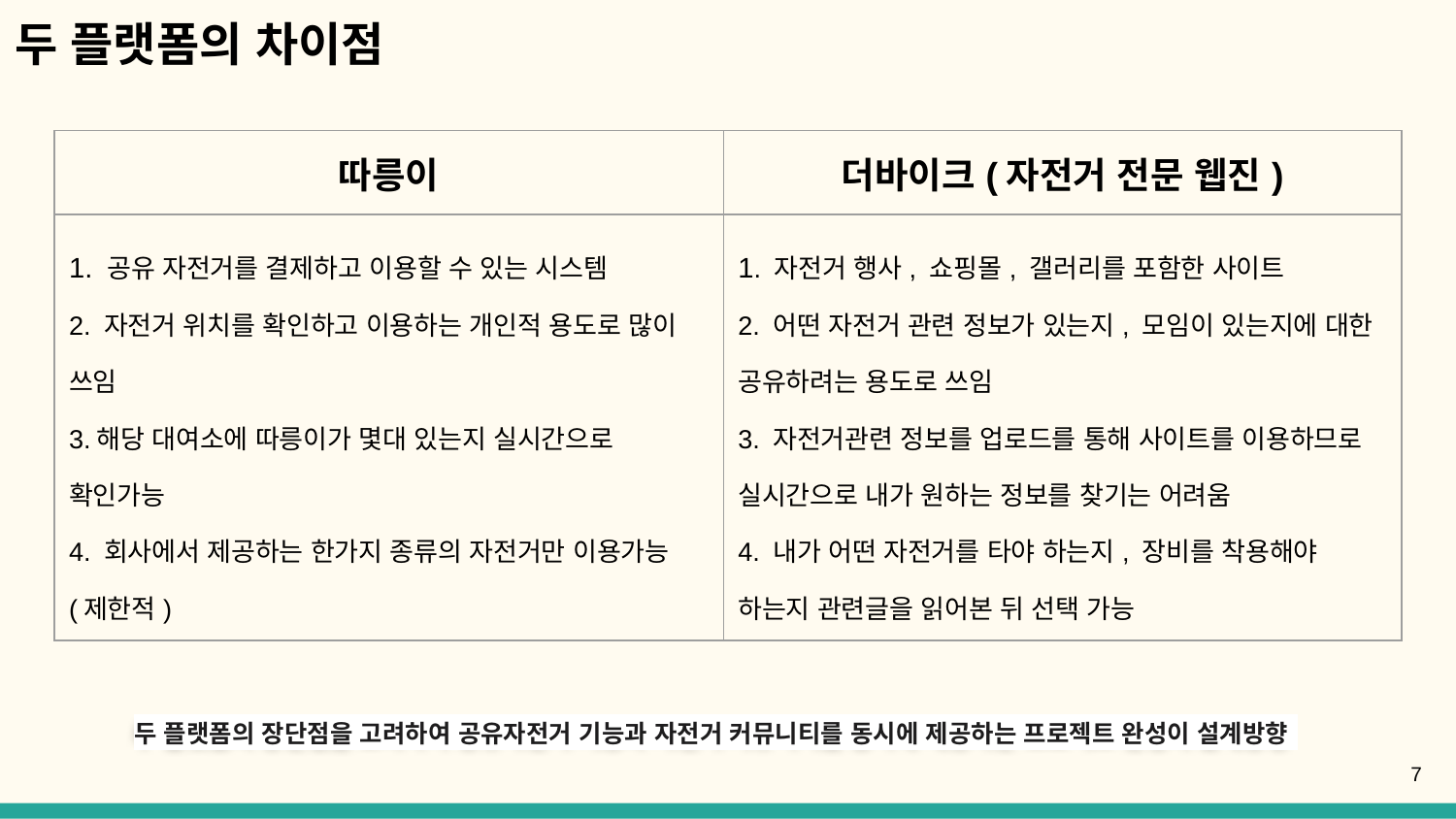

# 두 플랫폼의 차이점
| 따릉이 | 더바이크(자전거 전문 웹진) |
| --- | --- |
| 1. 공유 자전거를 결제하고 이용할 수 있는 시스템 2. 자전거 위치를 확인하고 이용하는 개인적 용도로 많이 쓰임 3.해당 대여소에 따릉이가 몇대 있는지 실시간으로 확인가능 4. 회사에서 제공하는 한가지 종류의 자전거만 이용가능(제한적) | 1. 자전거 행사, 쇼핑몰, 갤러리를 포함한 사이트 2. 어떤 자전거 관련 정보가 있는지, 모임이 있는지에 대한 공유하려는 용도로 쓰임 3. 자전거관련 정보를 업로드를 통해 사이트를 이용하므로 실시간으로 내가 원하는 정보를 찾기는 어려움 4. 내가 어떤 자전거를 타야 하는지, 장비를 착용해야 하는지 관련글을 읽어본 뒤 선택 가능 |
두 플랫폼의 장단점을 고려하여 공유자전거 기능과 자전거 커뮤니티를 동시에 제공하는 프로젝트 완성이 설계방향

7